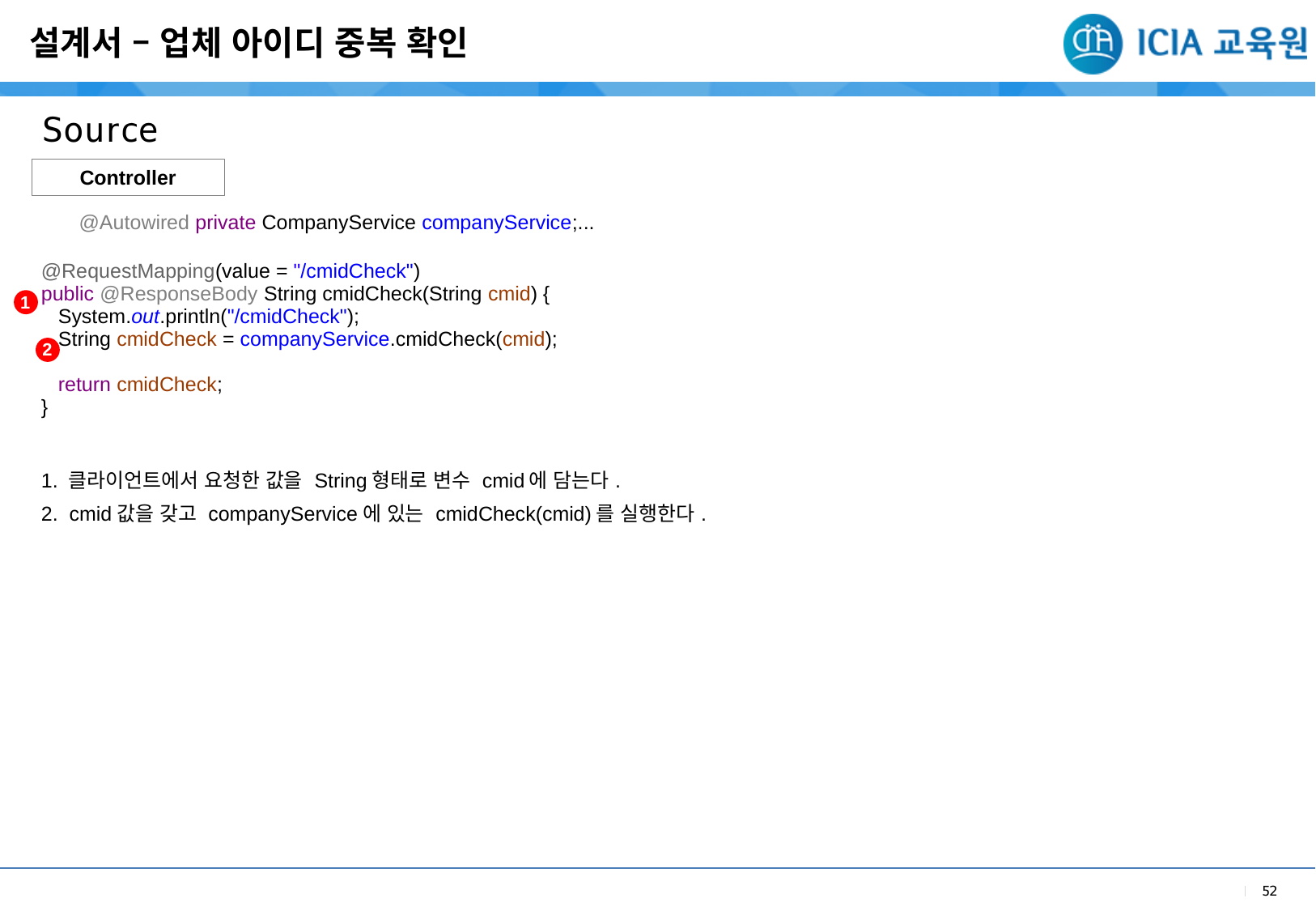

설계서 – 업체 아이디 중복 확인
Source
Controller
| @Autowired private CompanyService companyService;... @RequestMapping(value = "/cmidCheck") public @ResponseBody String cmidCheck(String cmid) { System.out.println("/cmidCheck"); String cmidCheck = companyService.cmidCheck(cmid); return cmidCheck; } |
| --- |
| 1. 클라이언트에서 요청한 값을 String형태로 변수 cmid에 담는다. 2. cmid값을 갖고 companyService에 있는 cmidCheck(cmid)를 실행한다. |
1

2